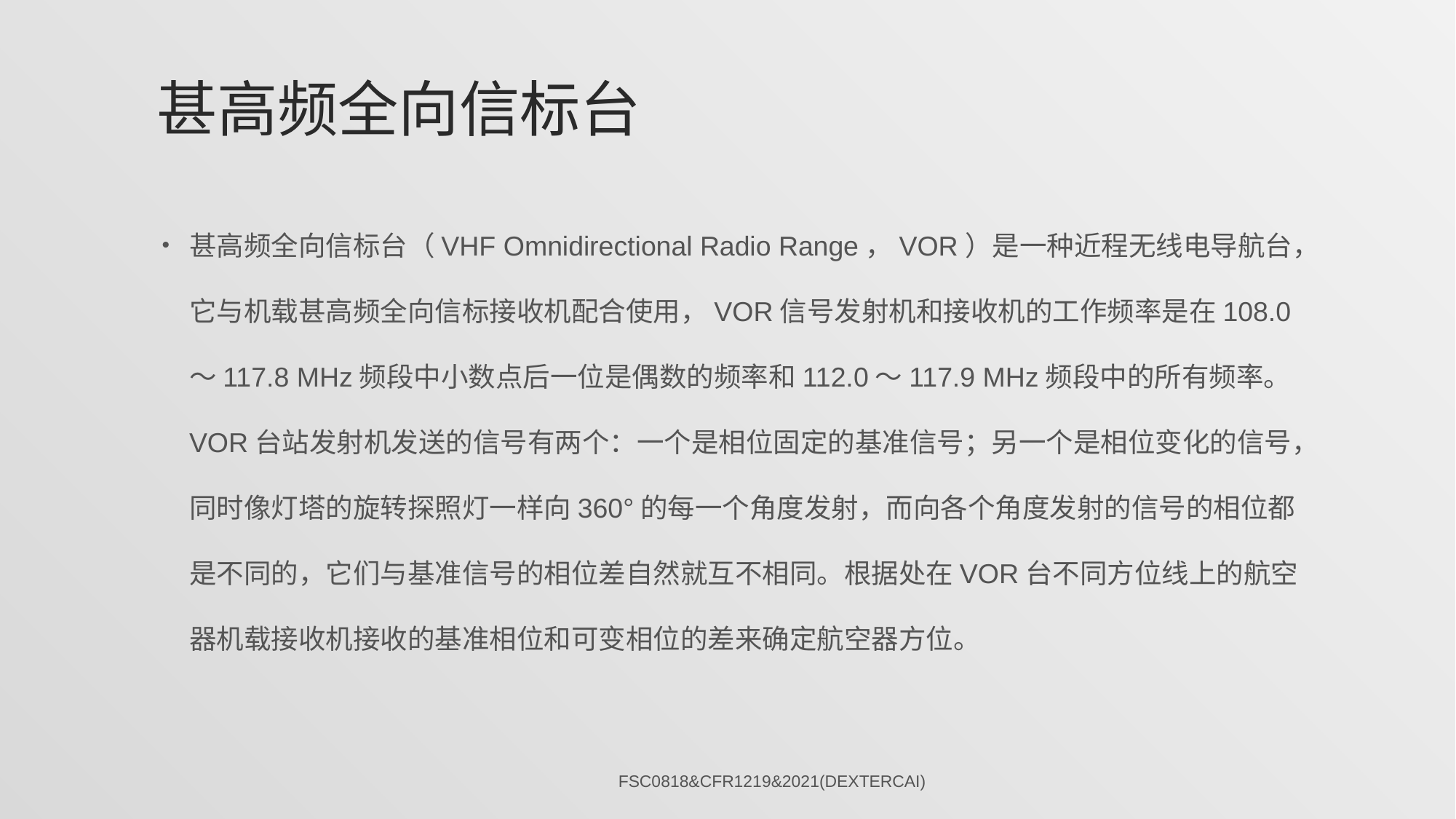

# 甚高频全向信标台
甚高频全向信标台（VHF Omnidirectional Radio Range，VOR）是一种近程无线电导航台，它与机载甚高频全向信标接收机配合使用，VOR信号发射机和接收机的工作频率是在108.0～117.8 MHz频段中小数点后一位是偶数的频率和112.0～117.9 MHz频段中的所有频率。VOR台站发射机发送的信号有两个：一个是相位固定的基准信号；另一个是相位变化的信号，同时像灯塔的旋转探照灯一样向360°的每一个角度发射，而向各个角度发射的信号的相位都是不同的，它们与基准信号的相位差自然就互不相同。根据处在VOR台不同方位线上的航空器机载接收机接收的基准相位和可变相位的差来确定航空器方位。
FSC0818&CFR1219&2021(DexterCai)